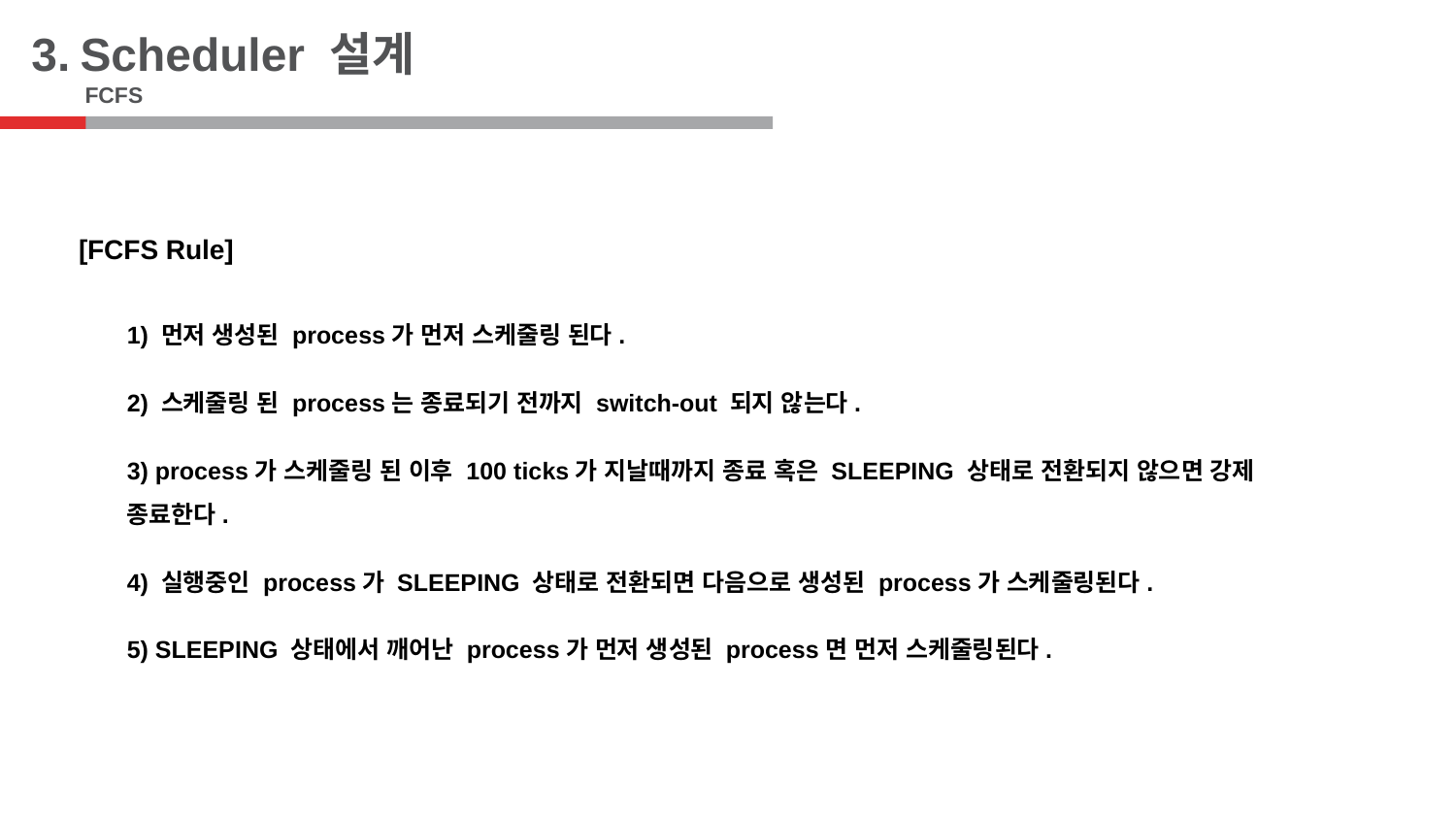

3.
Scheduler 설계
FCFS

[FCFS Rule]
1) 먼저 생성된 process가 먼저 스케줄링 된다.
2) 스케줄링 된 process는 종료되기 전까지 switch-out 되지 않는다.
3) process가 스케줄링 된 이후 100 ticks가 지날때까지 종료 혹은 SLEEPING 상태로 전환되지 않으면 강제 종료한다.
4) 실행중인 process가 SLEEPING 상태로 전환되면 다음으로 생성된 process가 스케줄링된다.
5) SLEEPING 상태에서 깨어난 process가 먼저 생성된 process면 먼저 스케줄링된다.